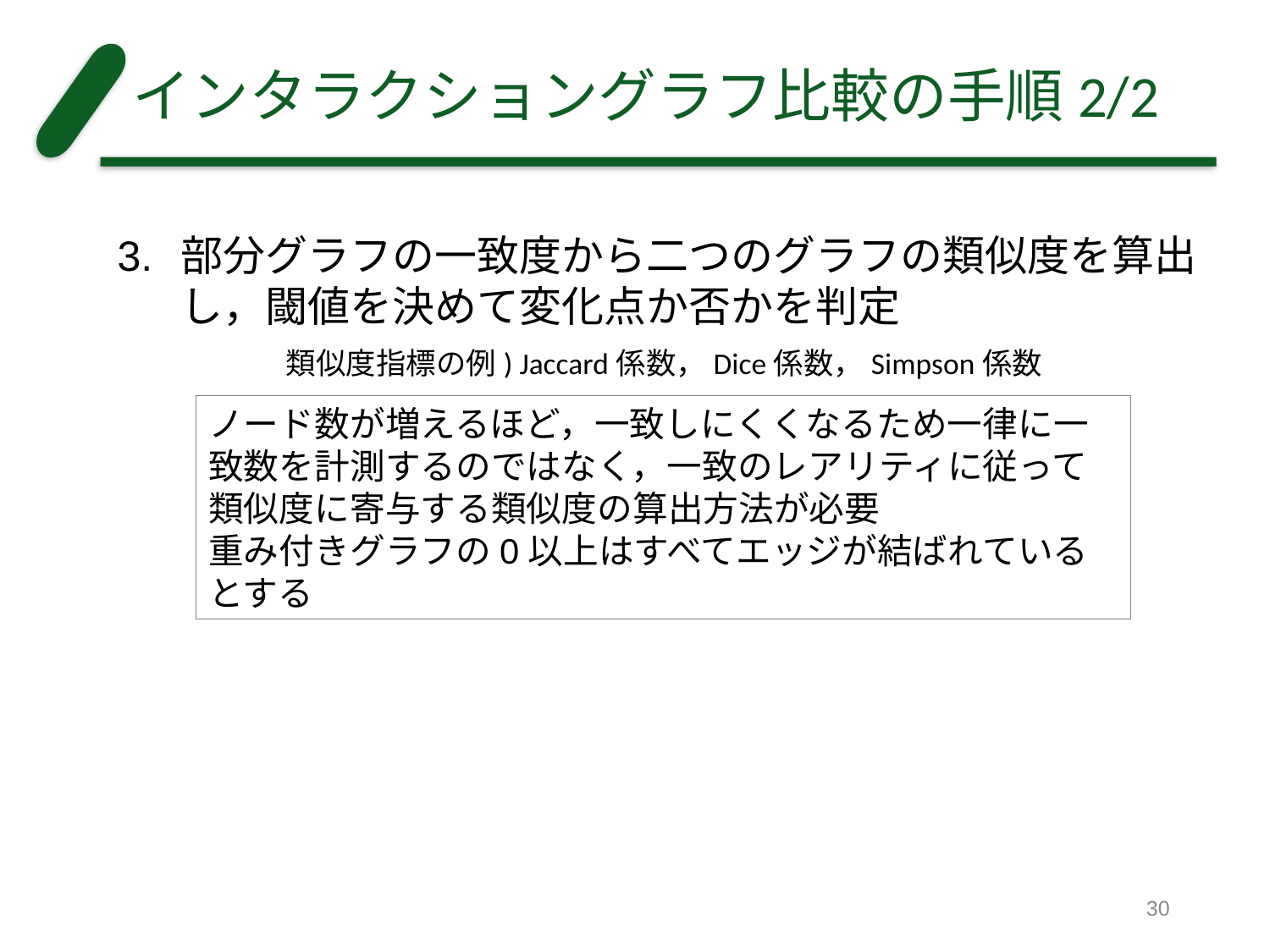

# インタラクショングラフ比較の手順2/2
部分グラフの一致度から二つのグラフの類似度を算出し，閾値を決めて変化点か否かを判定
	類似度指標の例) Jaccard係数，Dice係数，Simpson係数
ノード数が増えるほど，一致しにくくなるため一律に一致数を計測するのではなく，一致のレアリティに従って類似度に寄与する類似度の算出方法が必要
重み付きグラフの0以上はすべてエッジが結ばれているとする
30